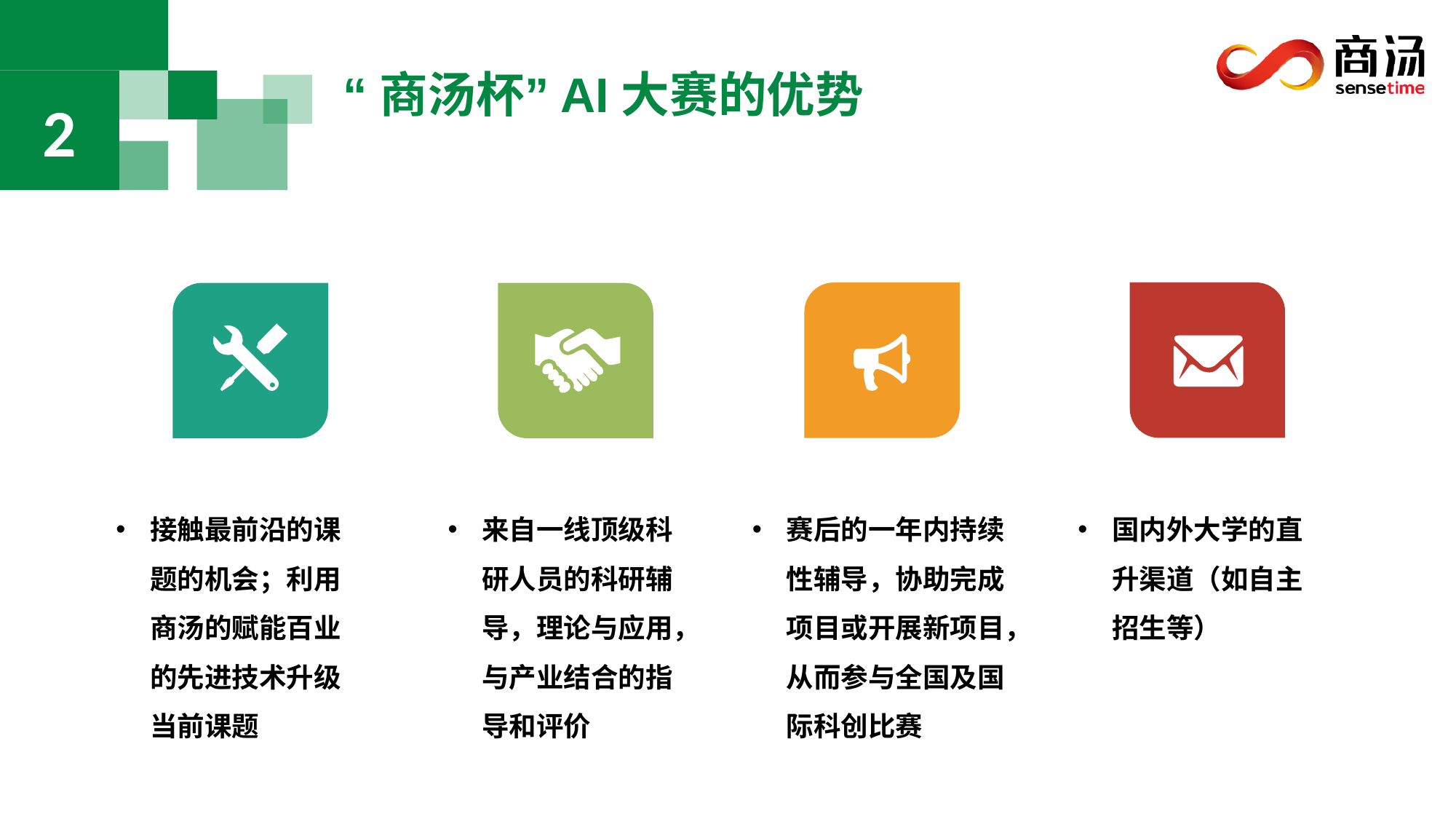

“商汤杯”AI大赛的优势
2

接触最前沿的课题的机会；利用商汤的赋能百业的先进技术升级当前课题

来自一线顶级科研人员的科研辅导，理论与应用，与产业结合的指导和评价

赛后的一年内持续性辅导，协助完成项目或开展新项目，从而参与全国及国际科创比赛
国内外大学的直升渠道（如自主招生等）